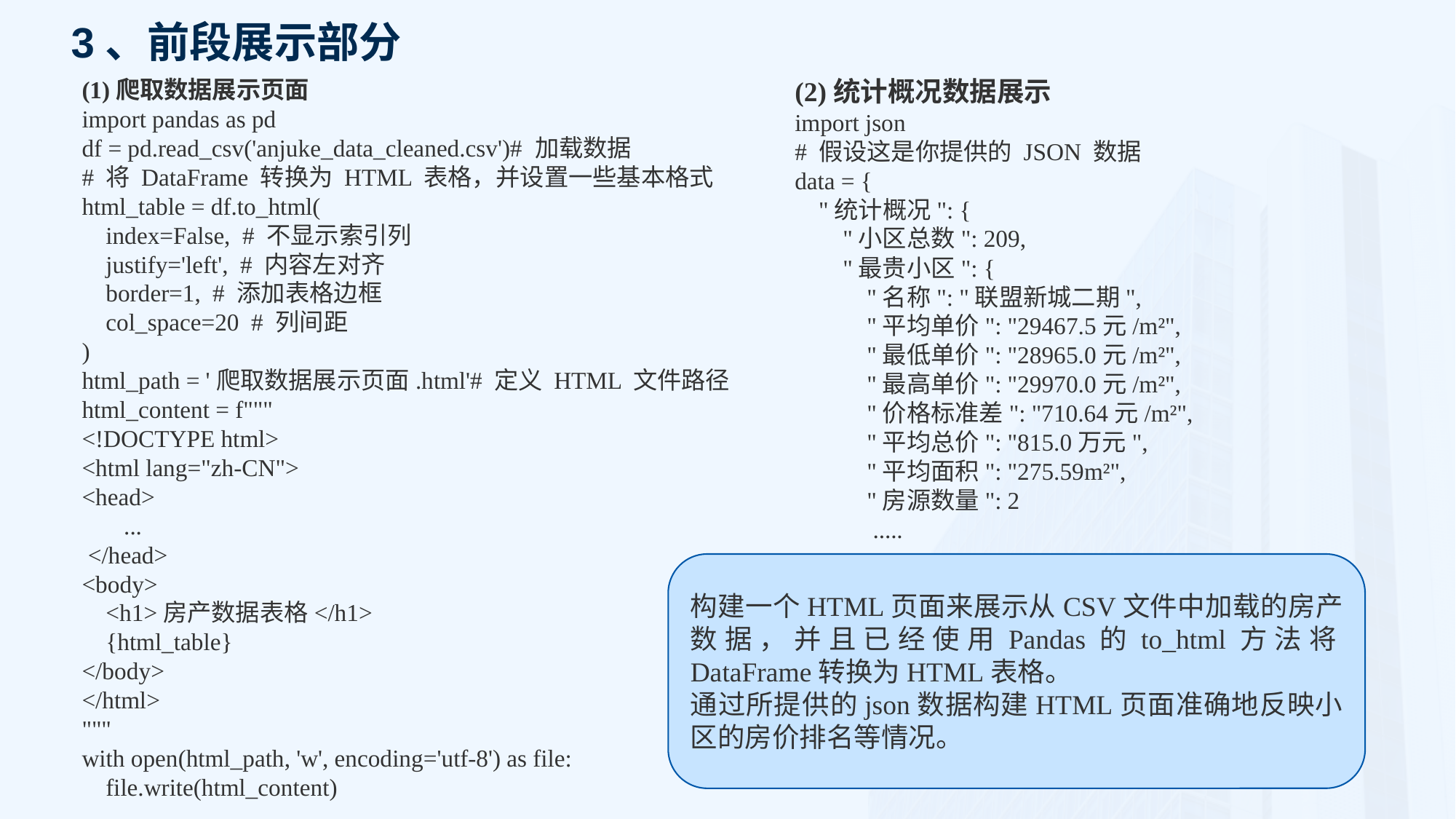

# 3、前段展示部分
(1)爬取数据展示页面
import pandas as pd
df = pd.read_csv('anjuke_data_cleaned.csv')# 加载数据
# 将 DataFrame 转换为 HTML 表格，并设置一些基本格式
html_table = df.to_html(
    index=False,  # 不显示索引列
    justify='left',  # 内容左对齐
    border=1,  # 添加表格边框
    col_space=20  # 列间距
)
html_path = '爬取数据展示页面.html'# 定义 HTML 文件路径
html_content = f"""
<!DOCTYPE html>
<html lang="zh-CN">
<head>
       ...
 </head>
<body>
    <h1>房产数据表格</h1>
    {html_table}
</body>
</html>
"""
with open(html_path, 'w', encoding='utf-8') as file:
    file.write(html_content)
(2)统计概况数据展示
import json
# 假设这是你提供的 JSON 数据
data = {
    "统计概况": {
        "小区总数": 209,
        "最贵小区": {
            "名称": "联盟新城二期",
            "平均单价": "29467.5元/m²",
            "最低单价": "28965.0元/m²",
            "最高单价": "29970.0元/m²",
            "价格标准差": "710.64元/m²",
            "平均总价": "815.0万元",
            "平均面积": "275.59m²",
            "房源数量": 2
             .....
构建一个HTML页面来展示从CSV文件中加载的房产数据，并且已经使用Pandas的to_html方法将DataFrame转换为HTML表格。
通过所提供的json数据构建HTML页面准确地反映小区的房价排名等情况。